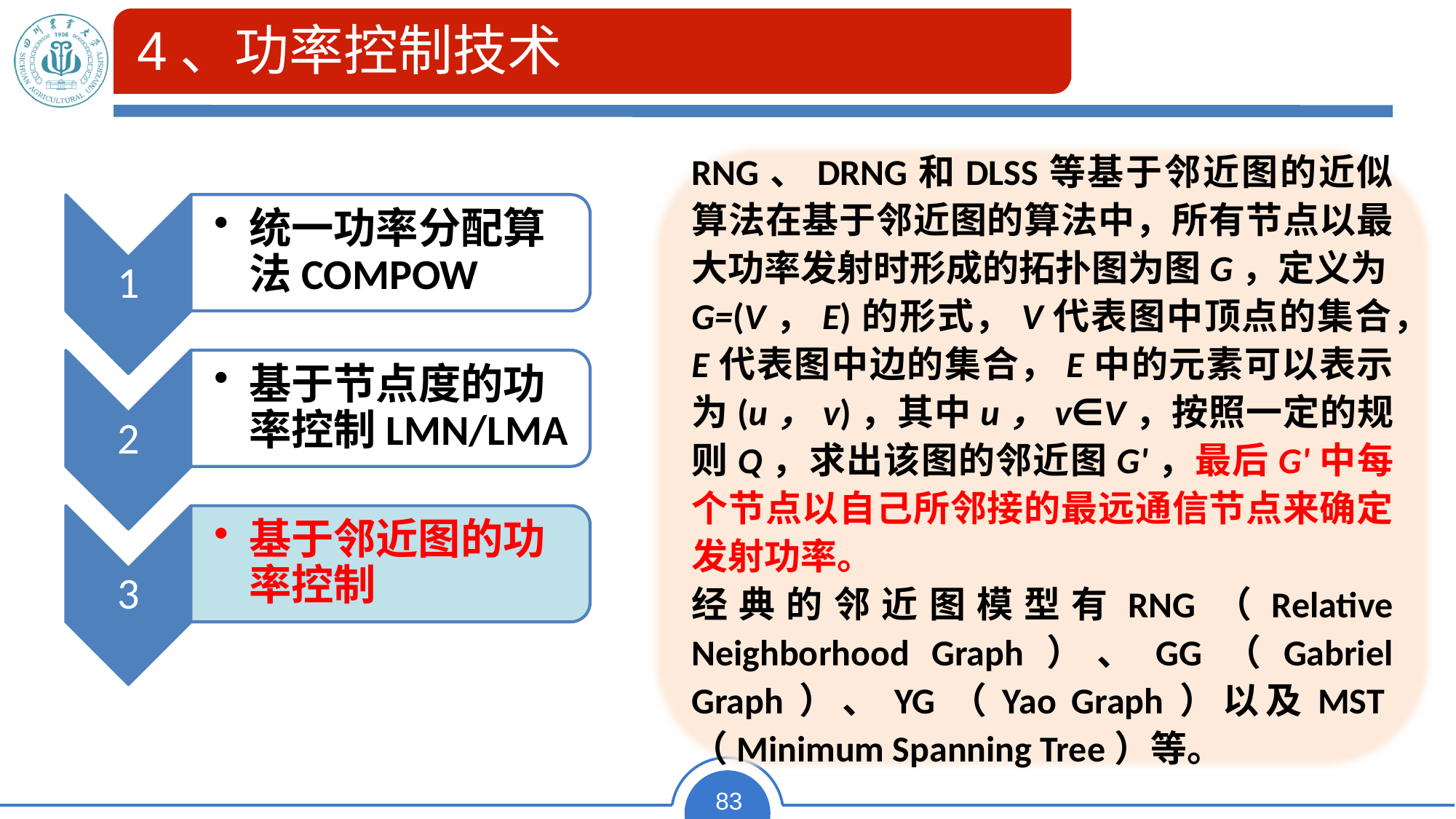

# 4、功率控制技术
RNG、DRNG和DLSS等基于邻近图的近似算法在基于邻近图的算法中，所有节点以最大功率发射时形成的拓扑图为图G，定义为G=(V，E)的形式，V代表图中顶点的集合，E代表图中边的集合，E中的元素可以表示为(u，v)，其中u，v∈V，按照一定的规则Q，求出该图的邻近图G'，最后G'中每个节点以自己所邻接的最远通信节点来确定发射功率。
经典的邻近图模型有RNG（Relative Neighborhood Graph）、GG（Gabriel Graph）、YG（Yao Graph）以及MST（Minimum Spanning Tree）等。
1
统一功率分配算法COMPOW
2
基于节点度的功率控制LMN/LMA
3
基于邻近图的功率控制